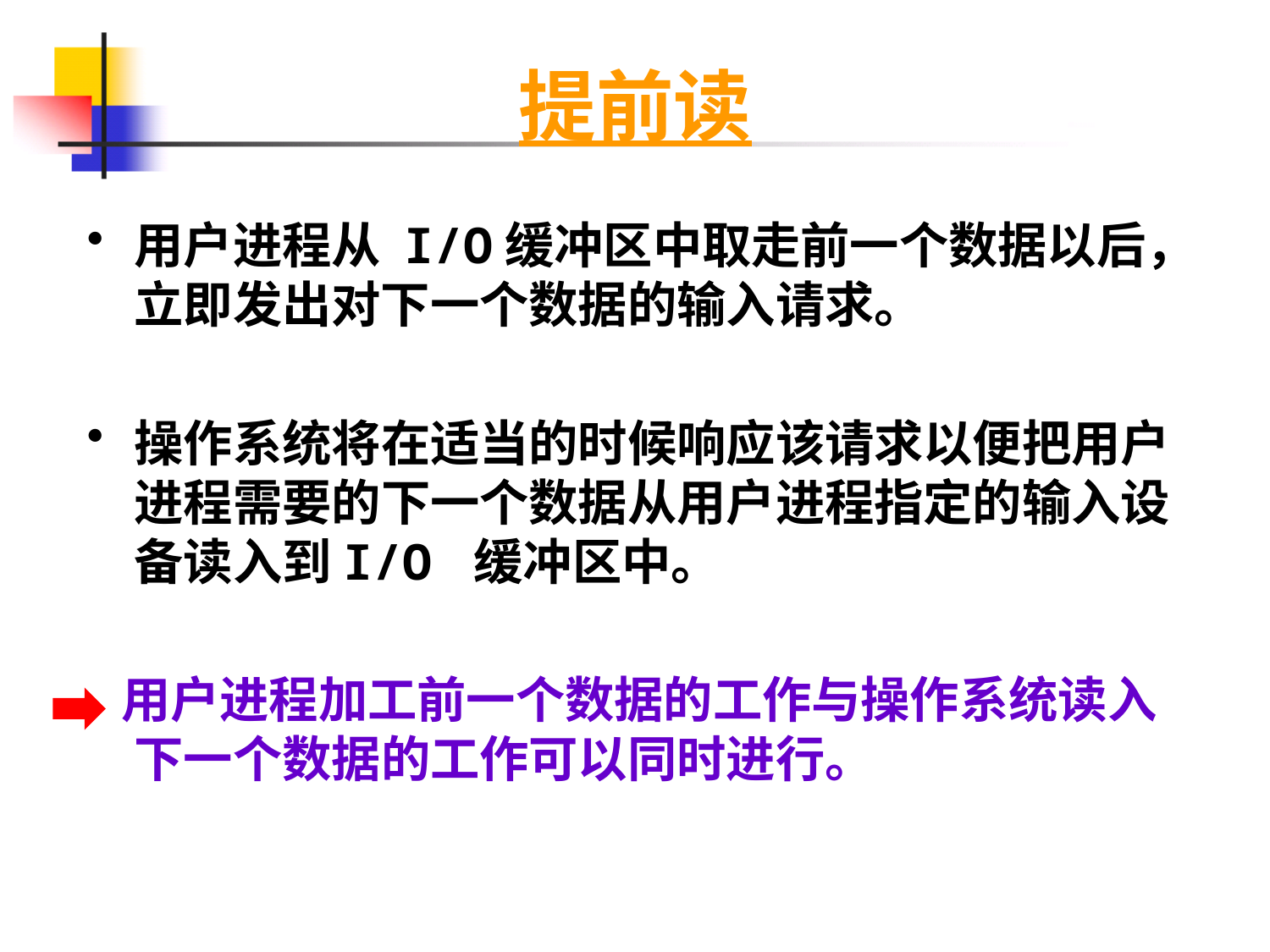

# 提前读
用户进程从 I/O缓冲区中取走前一个数据以后，立即发出对下一个数据的输入请求。

操作系统将在适当的时候响应该请求以便把用户进程需要的下一个数据从用户进程指定的输入设备读入到I/O 缓冲区中。

  用户进程加工前一个数据的工作与操作系统读入下一个数据的工作可以同时进行。